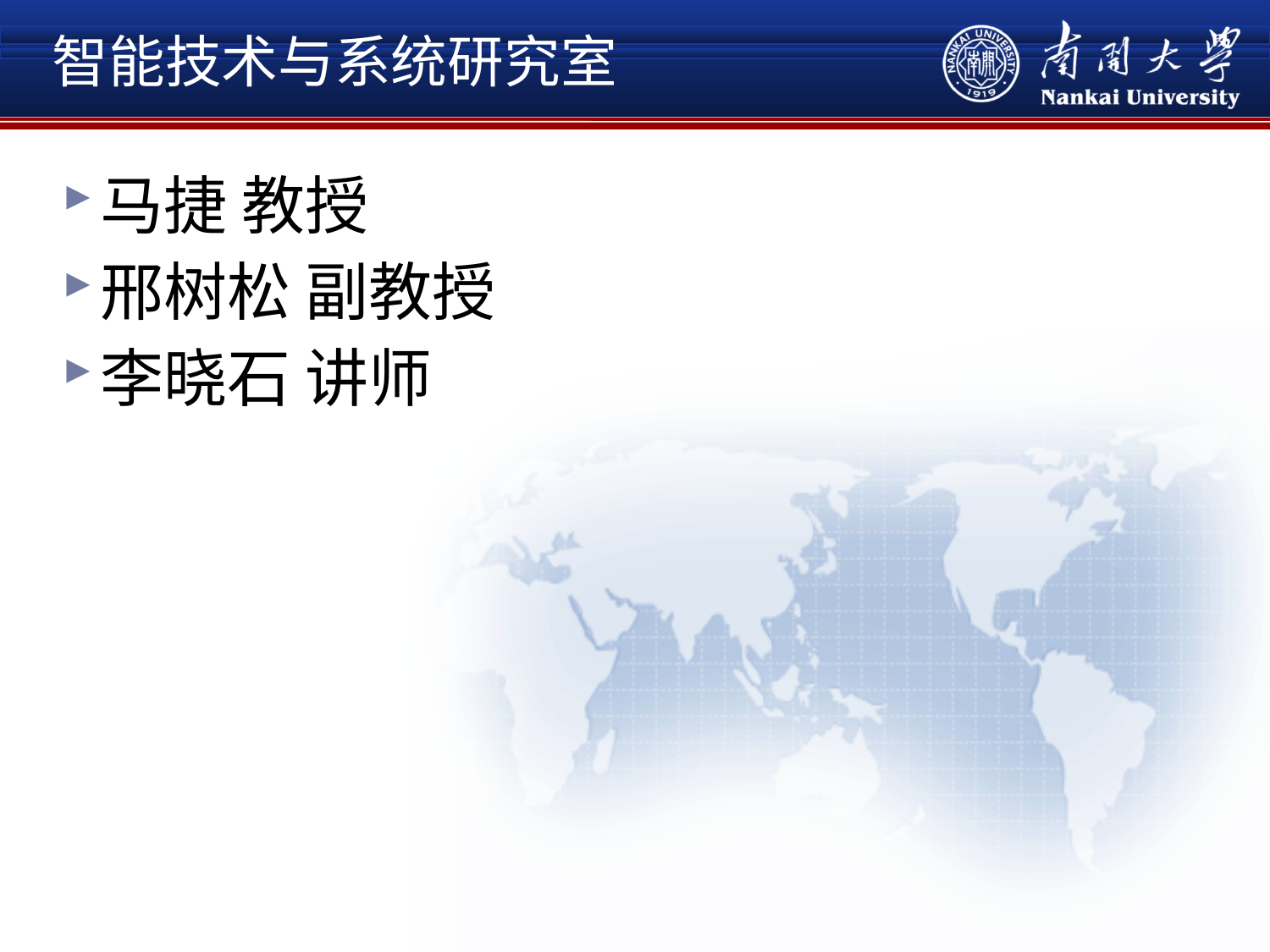

智能技术与系统研究室
# 语音及图像处理研究室
马捷 教授
邢树松 副教授
李晓石 讲师